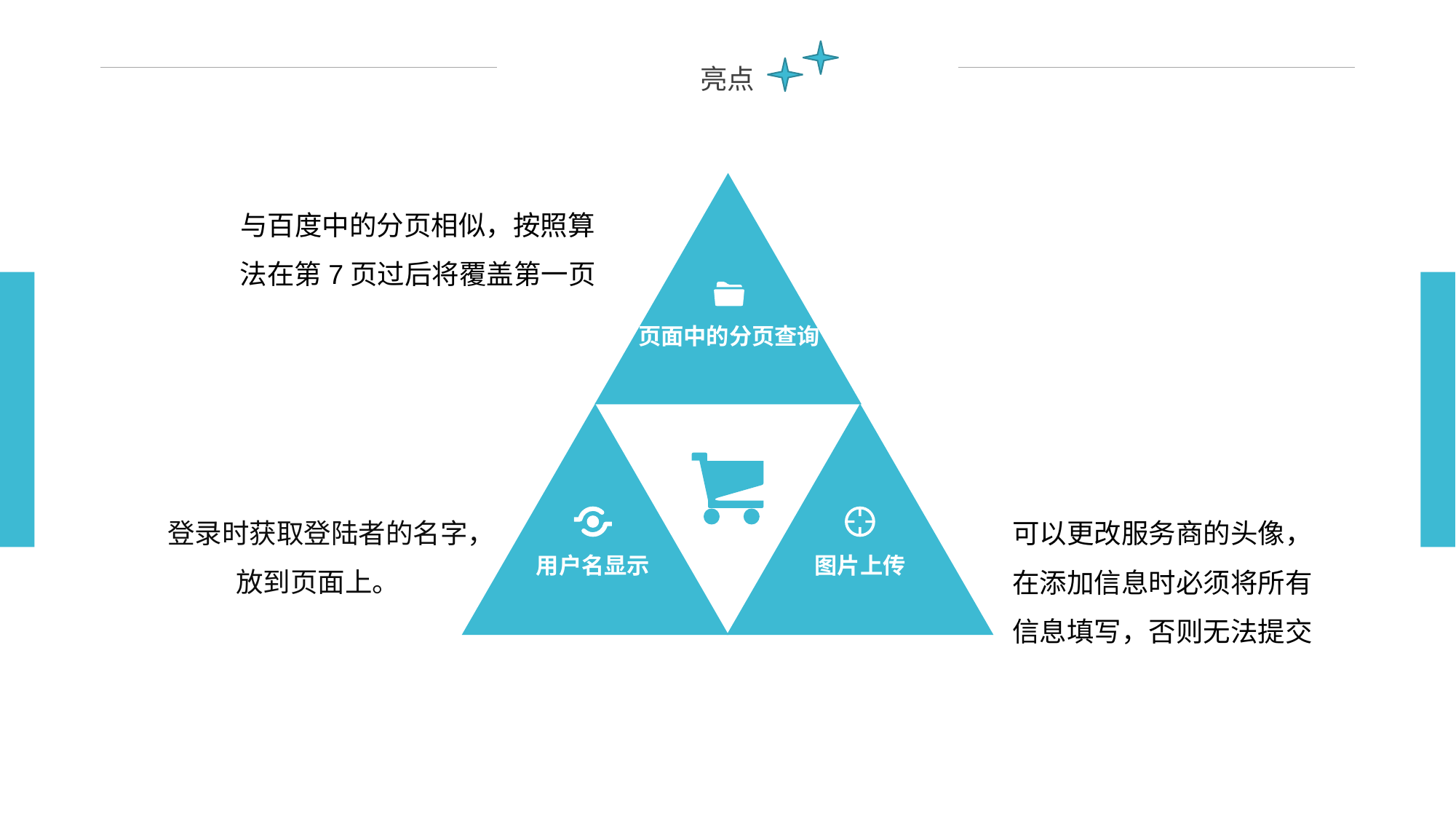

亮点

页面中的分页查询

图片上传
用户名显示
与百度中的分页相似，按照算法在第7页过后将覆盖第一页
登录时获取登陆者的名字，放到页面上。
可以更改服务商的头像，
在添加信息时必须将所有信息填写，否则无法提交